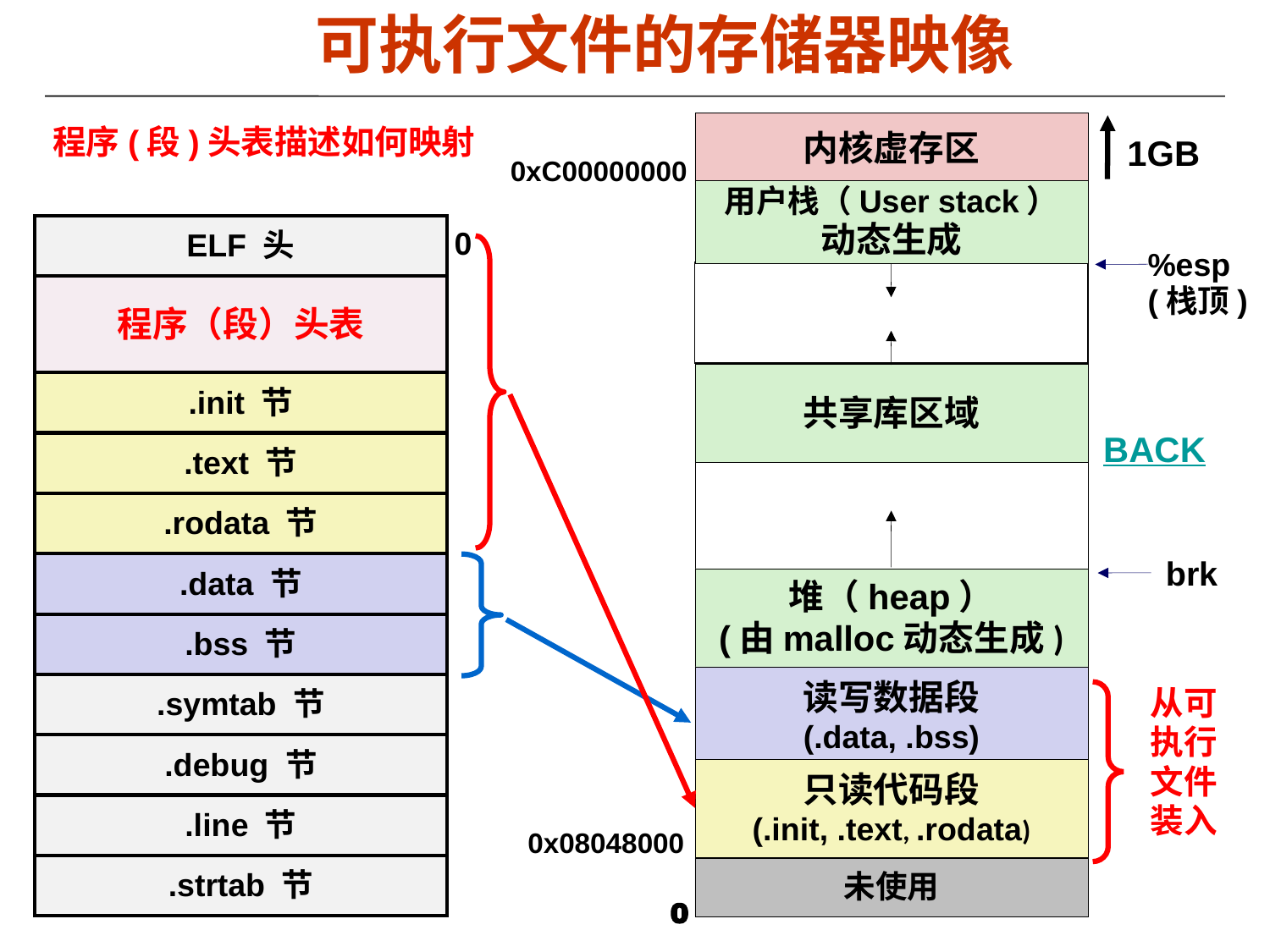

可执行文件的存储器映像
内核虚存区
程序(段)头表描述如何映射

1GB
0xC00000000
用户栈（User stack）
动态生成
ELF 头
0

%esp
(栈顶)

程序（段）头表

共享库区域
.init 节
BACK
.text 节

.rodata 节

brk
.data 节

堆（heap）
(由malloc动态生成)

.bss 节
读写数据段
(.data, .bss)
.symtab 节
从可执行文件装入

.debug 节
只读代码段
(.init, .text, .rodata)
.line 节
0x08048000
.strtab 节
未使用
0